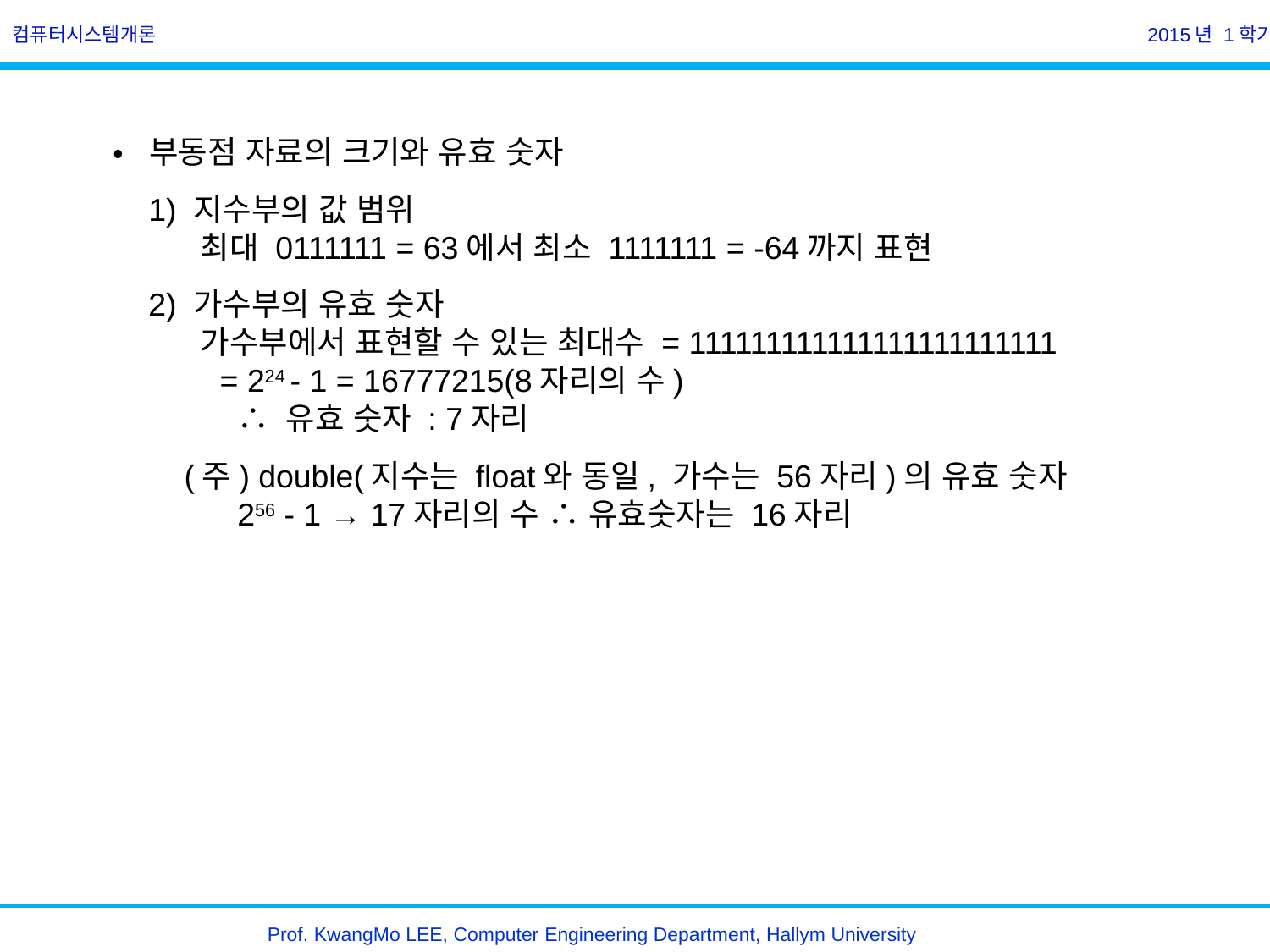

컴퓨터시스템개론
2015년 1학기
    •  부동점 자료의 크기와 유효 숫자
        1) 지수부의 값 범위
             최대 0111111 = 63에서 최소 1111111 = -64까지 표현
        2) 가수부의 유효 숫자
             가수부에서 표현할 수 있는 최대수 = 111111111111111111111111
                = 224 - 1 = 16777215(8자리의 수)
                  ∴ 유효 숫자 : 7자리
            (주) double(지수는 float와 동일, 가수는 56자리)의 유효 숫자
                  256 - 1 → 17자리의 수 ∴ 유효숫자는 16자리
Prof. KwangMo LEE, Computer Engineering Department, Hallym University